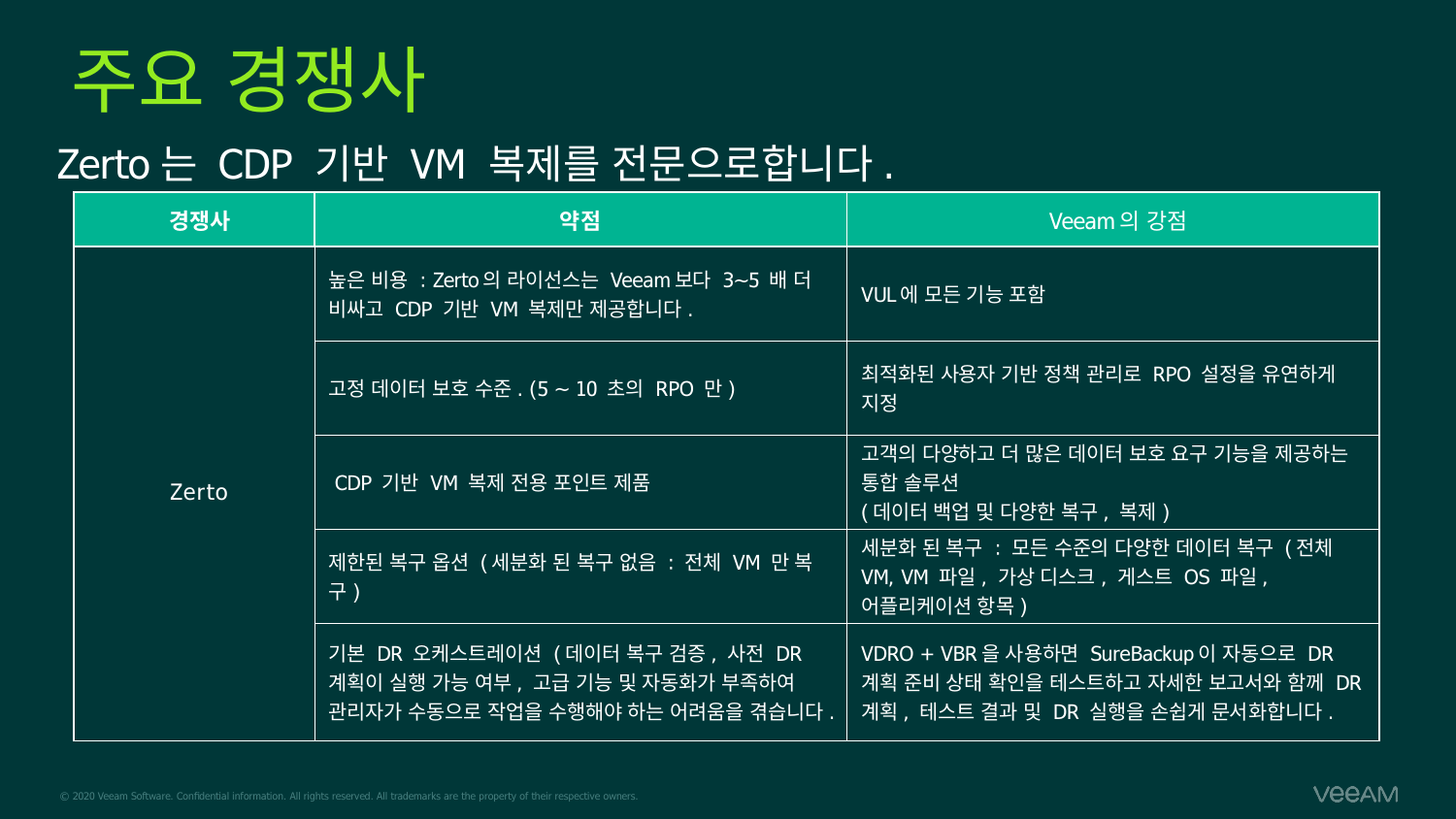

주요 경쟁사
Zerto는 CDP 기반 VM 복제를 전문으로합니다.
| 경쟁사 | 약점 | Veeam의 강점 |
| --- | --- | --- |
| Zerto | 높은 비용 : Zerto의 라이선스는 Veeam보다 3~5 배 더 비싸고 CDP 기반 VM 복제만 제공합니다. | VUL에 모든 기능 포함 |
|  | 고정 데이터 보호 수준. (5 ~ 10 초의 RPO 만) | 최적화된 사용자 기반 정책 관리로 RPO 설정을 유연하게 지정 |
|  | CDP 기반 VM 복제 전용 포인트 제품 | 고객의 다양하고 더 많은 데이터 보호 요구 기능을 제공하는 통합 솔루션 (데이터 백업 및 다양한 복구, 복제) |
|  | 제한된 복구 옵션 (세분화 된 복구 없음 : 전체 VM 만 복구) | 세분화 된 복구 : 모든 수준의 다양한 데이터 복구 (전체 VM, VM 파일, 가상 디스크, 게스트 OS 파일, 어플리케이션 항목) |
|  | 기본 DR 오케스트레이션 (데이터 복구 검증, 사전 DR 계획이 실행 가능 여부, 고급 기능 및 자동화가 부족하여 관리자가 수동으로 작업을 수행해야 하는 어려움을 겪습니다. | VDRO + VBR을 사용하면 SureBackup이 자동으로 DR 계획 준비 상태 확인을 테스트하고 자세한 보고서와 함께 DR 계획, 테스트 결과 및 DR 실행을 손쉽게 문서화합니다. |